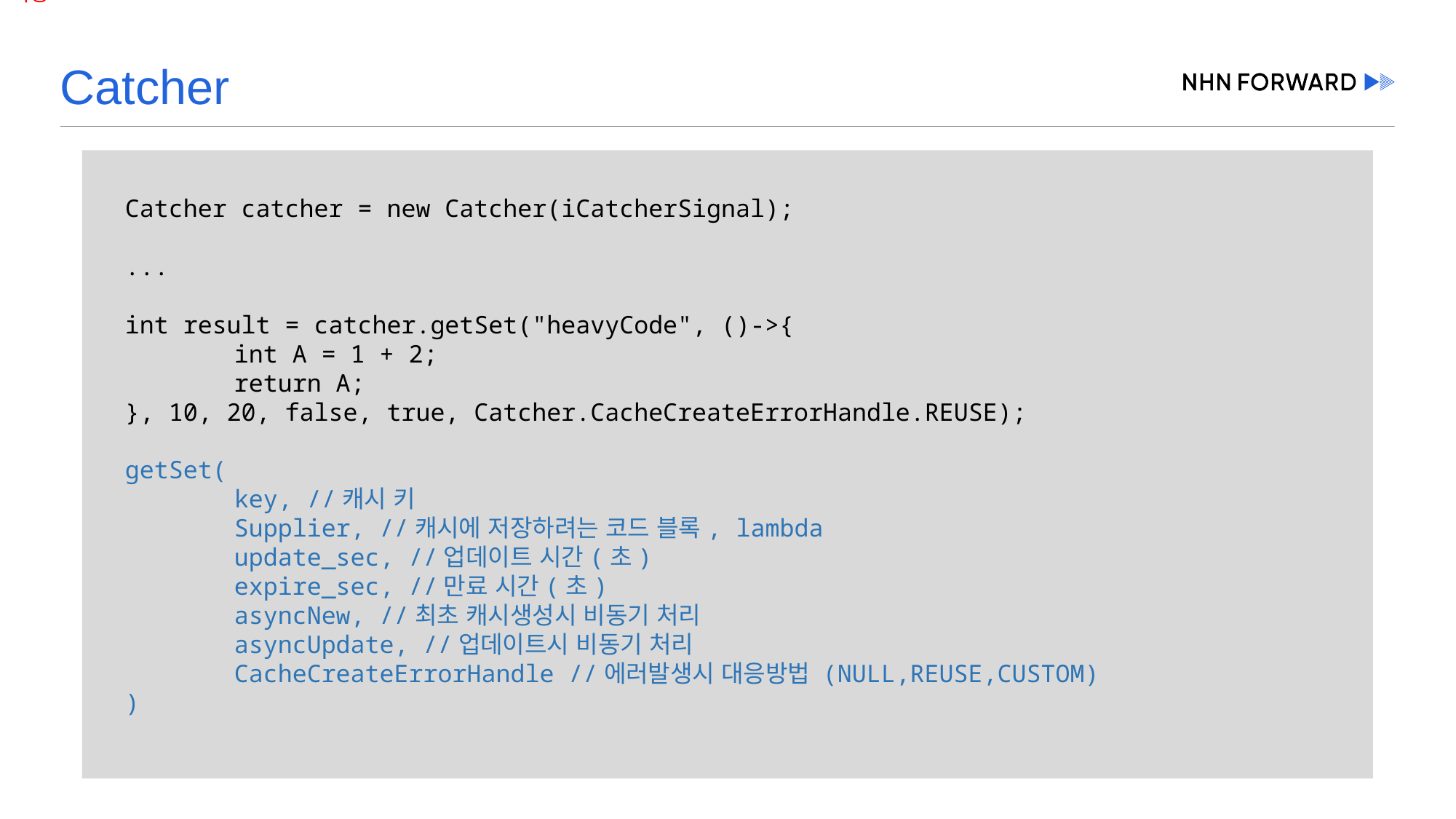

# Catcher
Catcher catcher = new Catcher(iCatcherSignal);

...

int result = catcher.getSet("heavyCode", ()->{
	int A = 1 + 2;
	return A;
}, 10, 20, false, true, Catcher.CacheCreateErrorHandle.REUSE);

getSet(
	key, //캐시 키
	Supplier, //캐시에 저장하려는 코드 블록, lambda
	update_sec, //업데이트 시간(초)
	expire_sec, //만료 시간(초)
	asyncNew, //최초 캐시생성시 비동기 처리
	asyncUpdate, //업데이트시 비동기 처리
	CacheCreateErrorHandle //에러발생시 대응방법 (NULL,REUSE,CUSTOM)
)